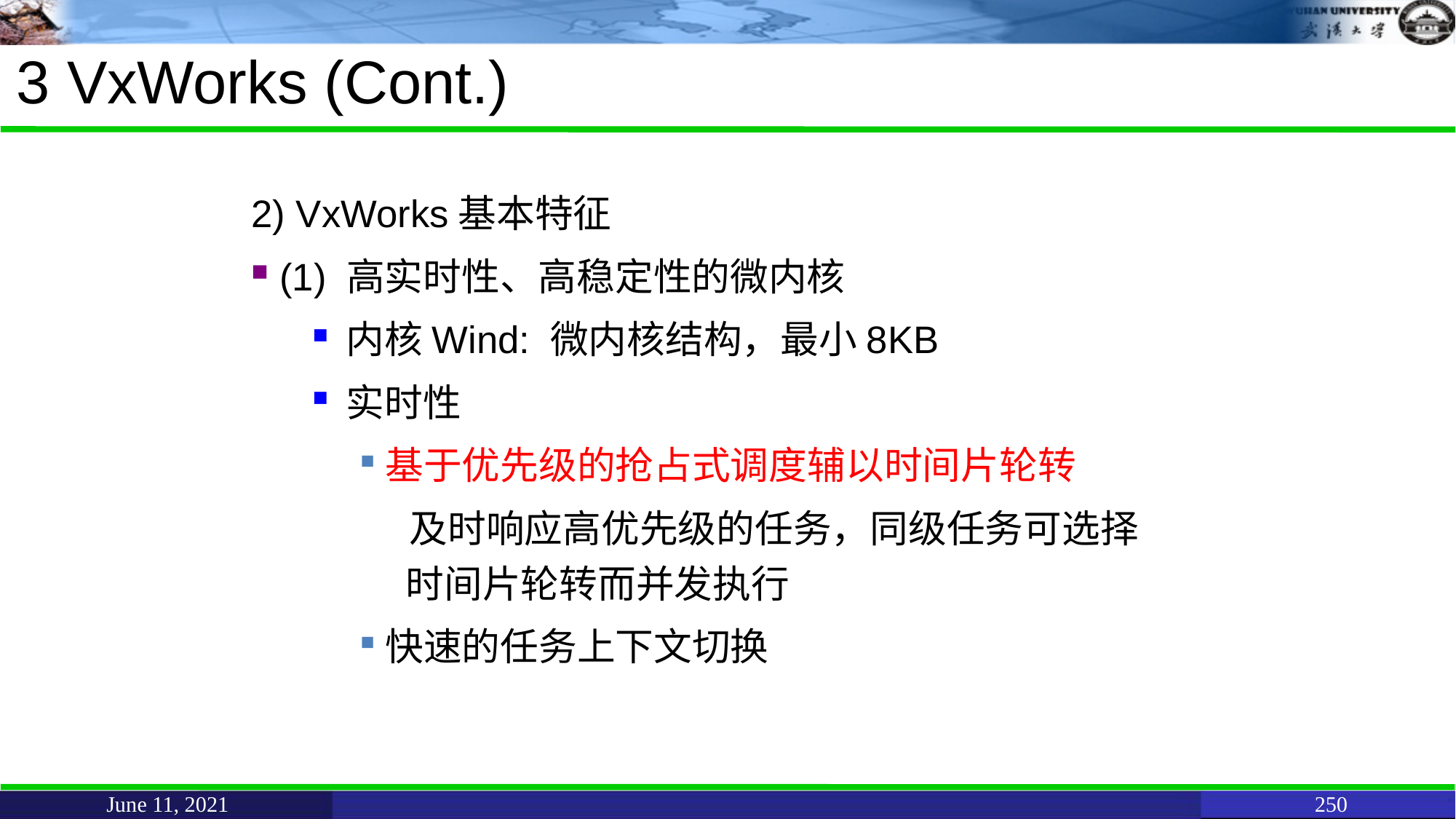

# 3 VxWorks (Cont.)
2) VxWorks基本特征
 (1) 高实时性、高稳定性的微内核
 内核Wind: 微内核结构，最小8KB
 实时性
基于优先级的抢占式调度辅以时间片轮转
及时响应高优先级的任务，同级任务可选择时间片轮转而并发执行
快速的任务上下文切换
June 11, 2021

250